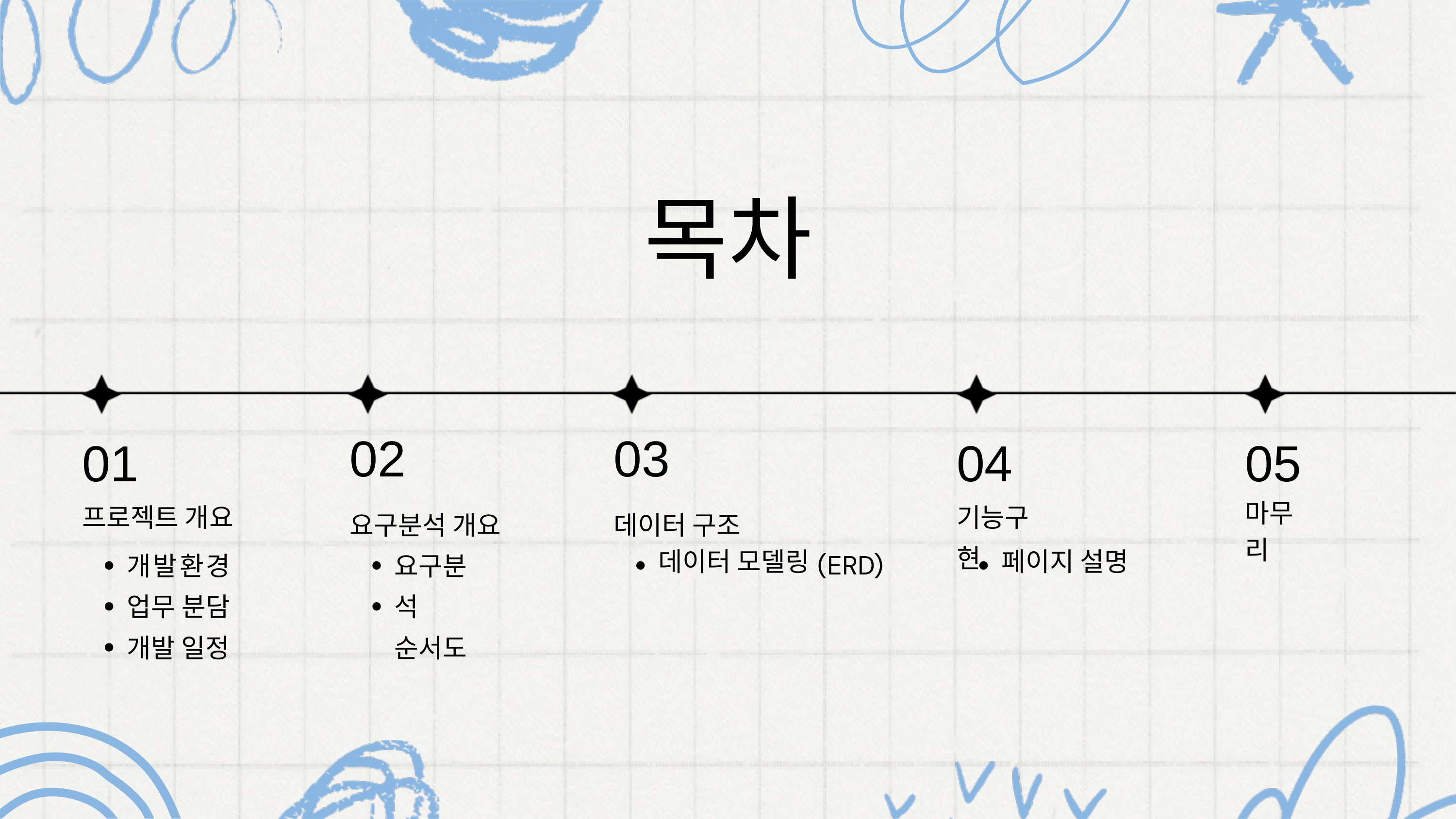

목차

01
프로젝트 개요
04
기능구현
05
마무리
02
03

요구분석 개요
데이터 구조
데이터 모델링
페이지 설명
개발환경 업무 분담 개발 일정
요구분석 순서도
 (ERD)